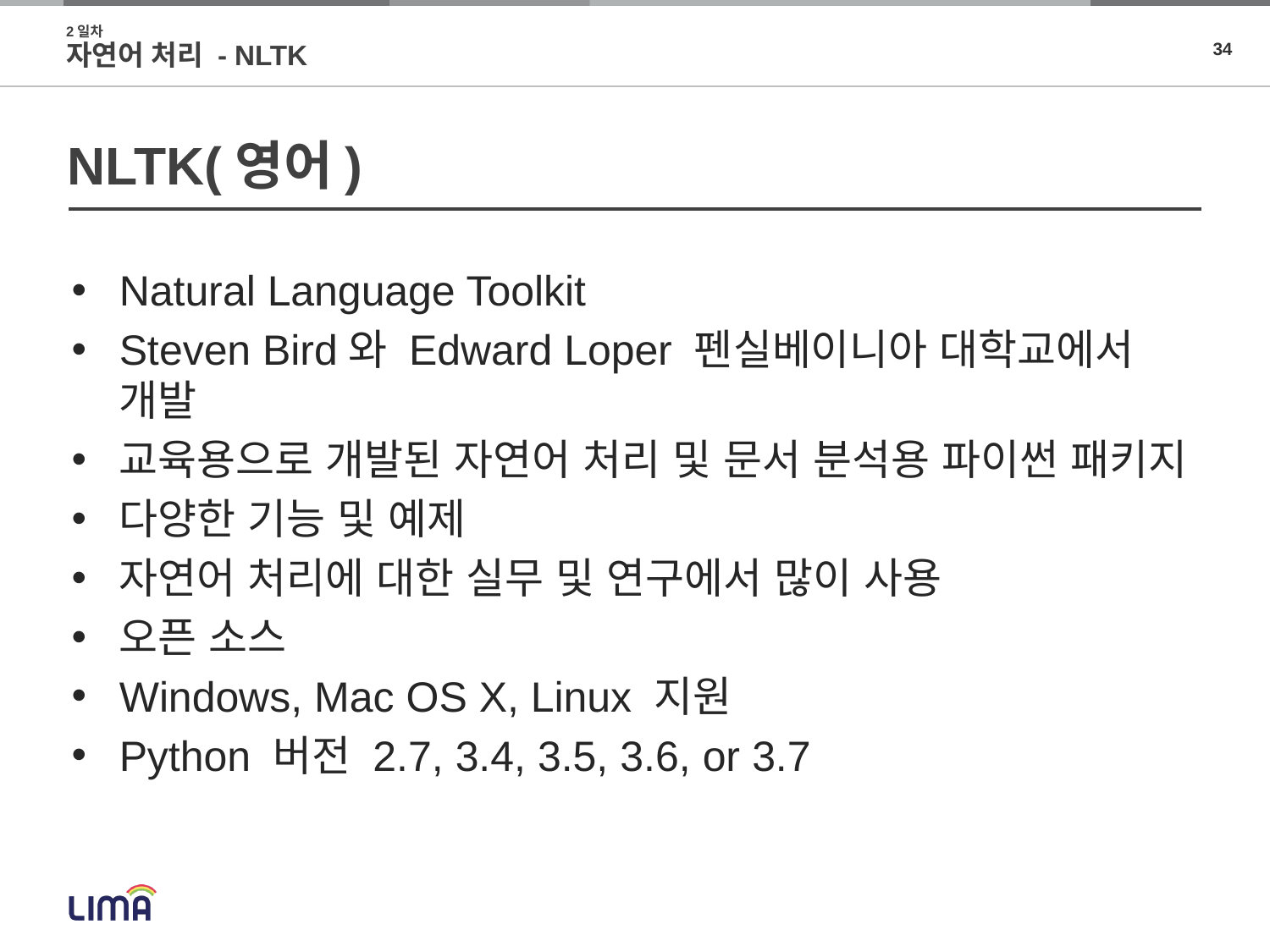

2일차
자연어 처리 - NLTK
# NLTK(영어)
Natural Language Toolkit
Steven Bird와 Edward Loper 펜실베이니아 대학교에서 개발
교육용으로 개발된 자연어 처리 및 문서 분석용 파이썬 패키지
다양한 기능 및 예제
자연어 처리에 대한 실무 및 연구에서 많이 사용
오픈 소스
Windows, Mac OS X, Linux 지원
Python 버전 2.7, 3.4, 3.5, 3.6, or 3.7